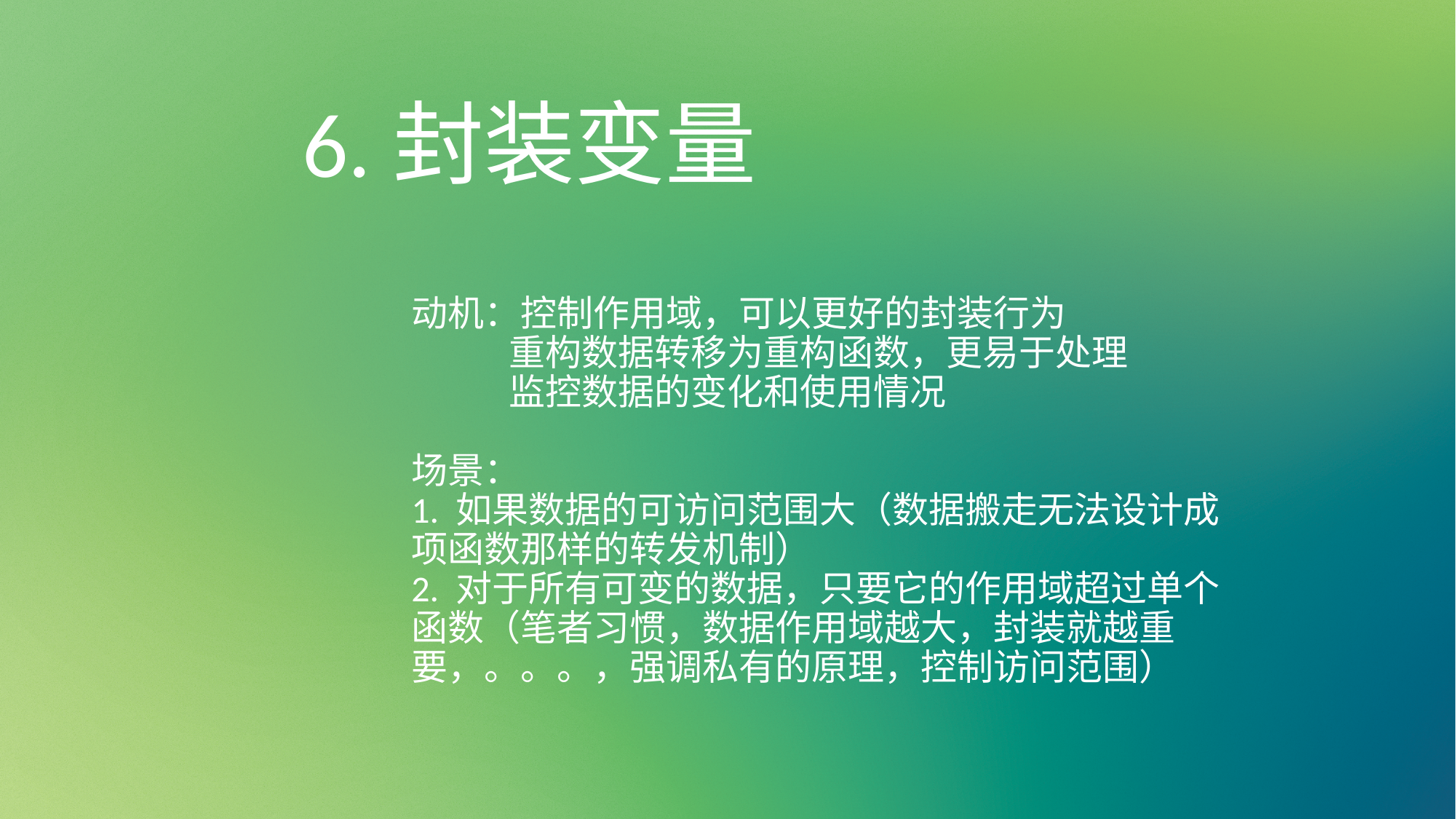

# 6.封装变量 动机：控制作用域，可以更好的封装行为 重构数据转移为重构函数，更易于处理 监控数据的变化和使用情况 场景： 1. 如果数据的可访问范围大（数据搬走无法设计成项函数那样的转发机制） 2. 对于所有可变的数据，只要它的作用域超过单个函数（笔者习惯，数据作用域越大，封装就越重要，。。。，强调私有的原理，控制访问范围）